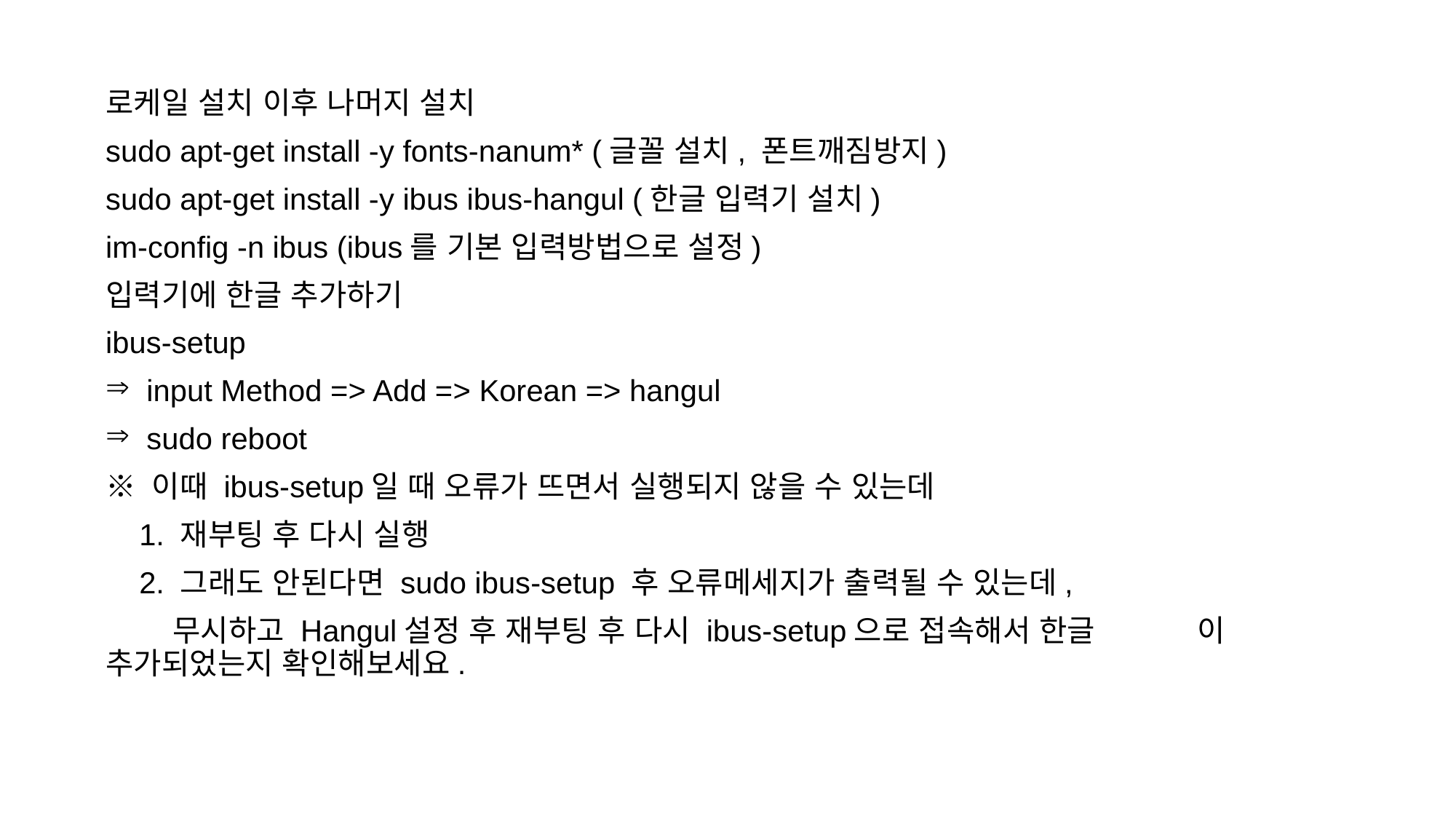

로케일 설치 이후 나머지 설치
sudo apt-get install -y fonts-nanum* (글꼴 설치, 폰트깨짐방지)
sudo apt-get install -y ibus ibus-hangul (한글 입력기 설치)
im-config -n ibus (ibus를 기본 입력방법으로 설정)
입력기에 한글 추가하기
ibus-setup
input Method => Add => Korean => hangul
sudo reboot
※ 이때 ibus-setup일 때 오류가 뜨면서 실행되지 않을 수 있는데
    1. 재부팅 후 다시 실행
    2. 그래도 안된다면 sudo ibus-setup 후 오류메세지가 출력될 수 있는데,
       무시하고 Hangul설정 후 재부팅 후 다시 ibus-setup으로 접속해서 한글	이 추가되었는지 확인해보세요.